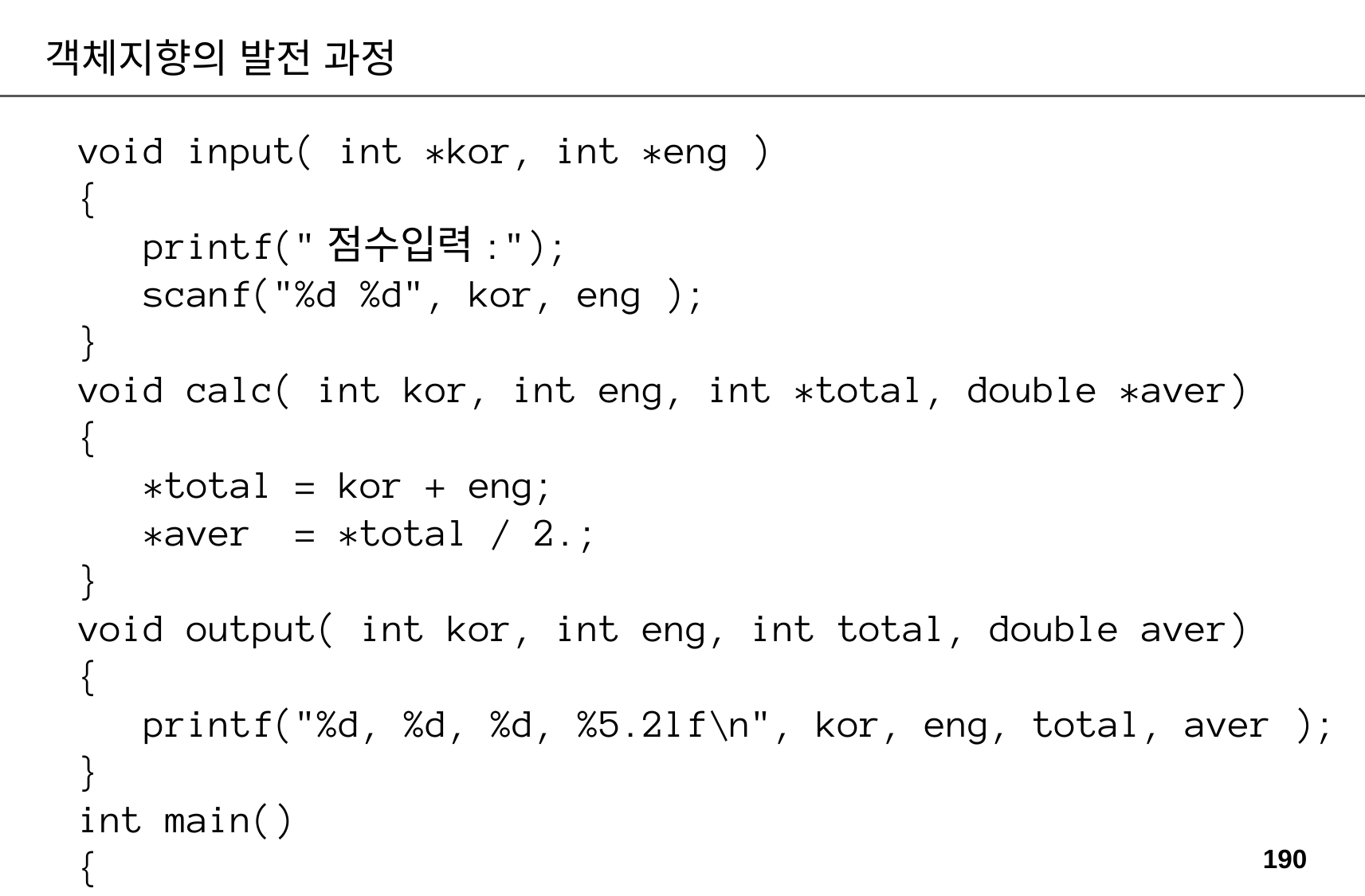

객체지향의 발전 과정
void input( int *kor, int *eng )
{
   printf("점수입력:");
   scanf("%d %d", kor, eng );
}
void calc( int kor, int eng, int *total, double *aver)
{
   *total = kor + eng;
   *aver  = *total / 2.;
}
void output( int kor, int eng, int total, double aver)
{
   printf("%d, %d, %d, %5.2lf\n", kor, eng, total, aver );
}
int main()
{
   int kor, eng;
   int total;
   double aver;

   input( &kor, &eng );
   calc( kor, eng, &total, &aver);
   output(kor, eng, total, aver)

   return 0;
}